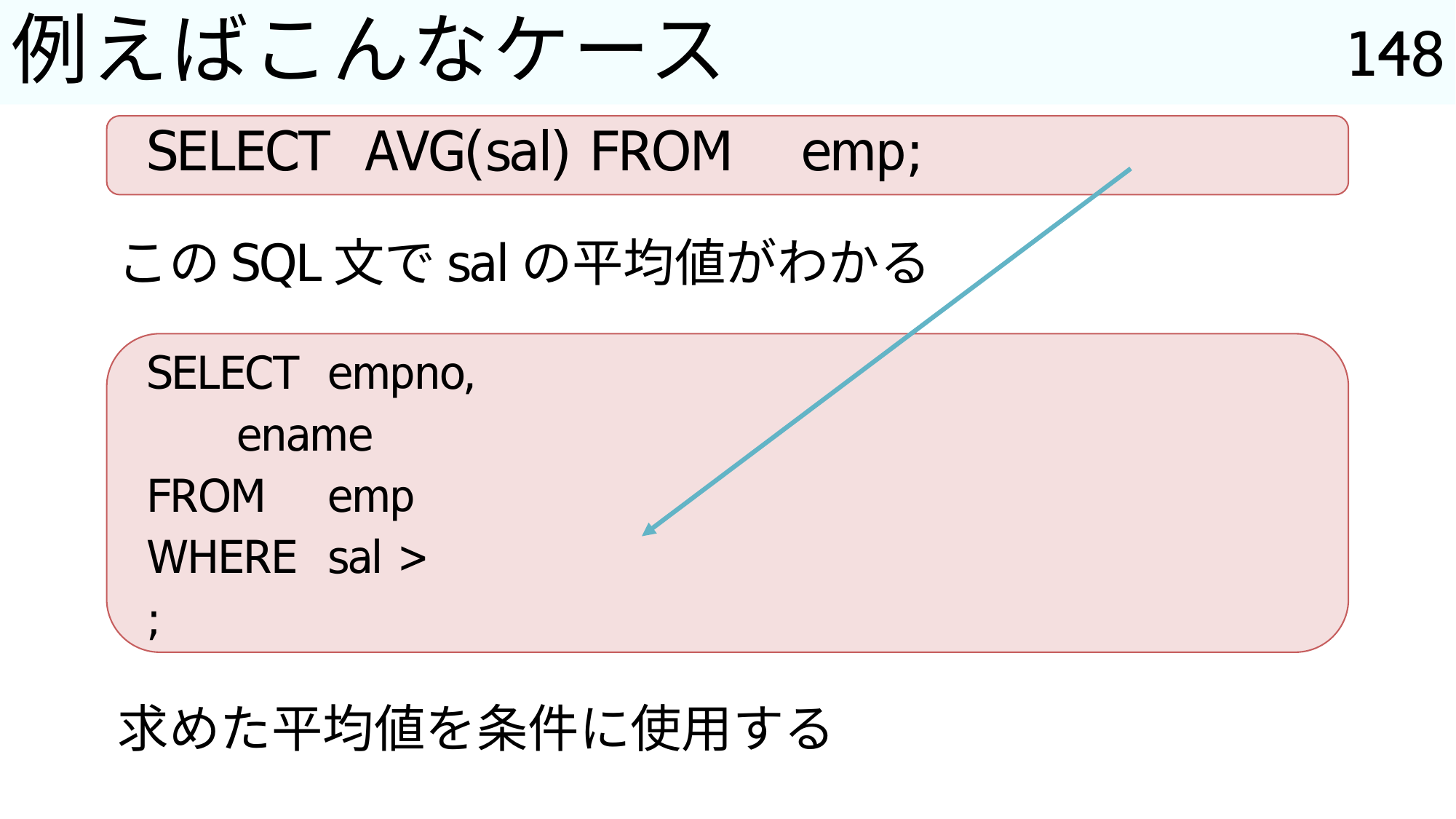

148
# 例えばこんなケース

SELECT	AVG(sal) FROM	emp;
このSQL文でsalの平均値がわかる

SELECT		empno,
			ename
FROM		emp
WHERE		sal >
;
求めた平均値を条件に使用する